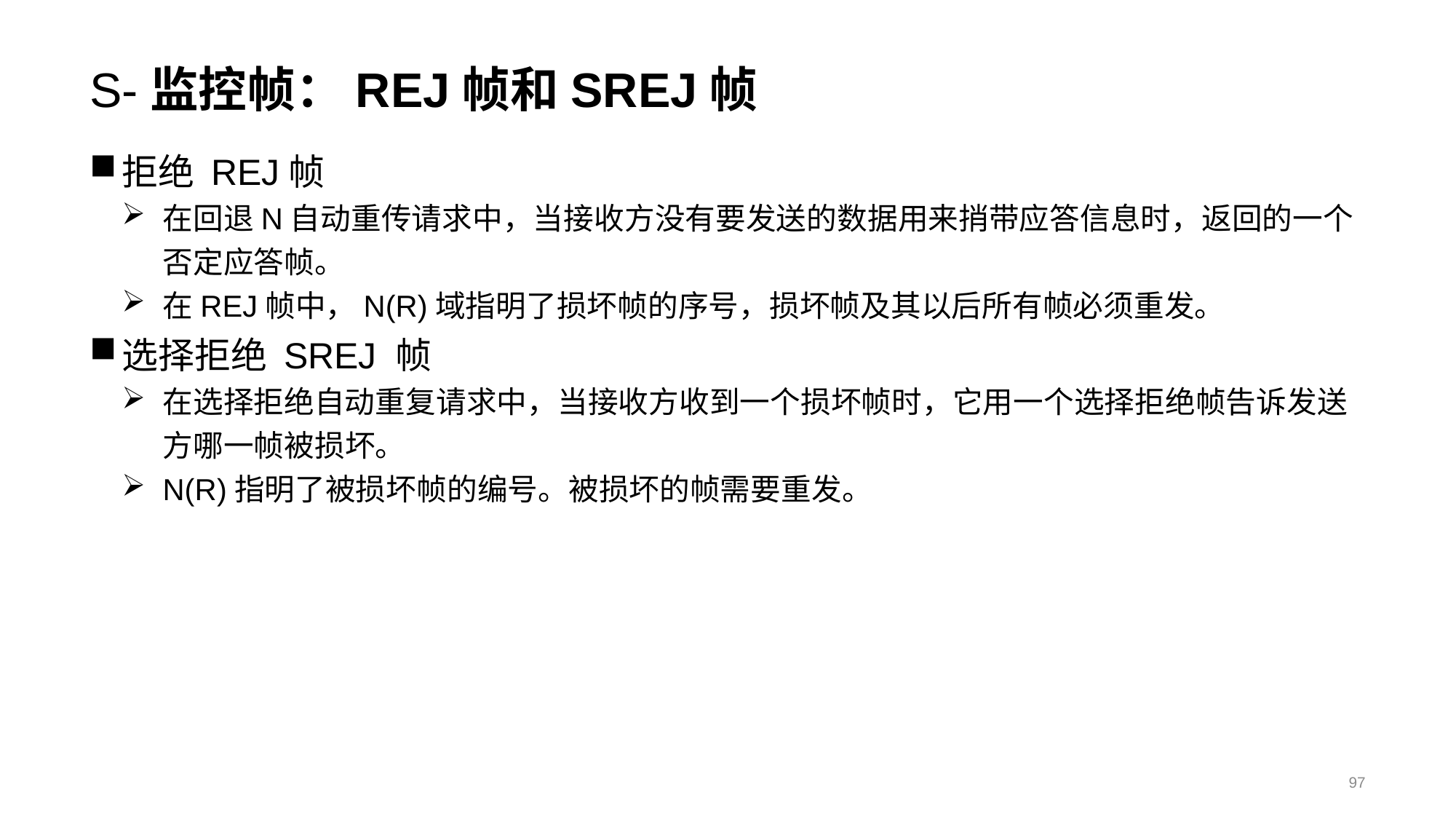

# S-监控帧：REJ帧和SREJ帧
拒绝 REJ帧
在回退N自动重传请求中，当接收方没有要发送的数据用来捎带应答信息时，返回的一个否定应答帧。
在REJ帧中，N(R)域指明了损坏帧的序号，损坏帧及其以后所有帧必须重发。
选择拒绝 SREJ 帧
在选择拒绝自动重复请求中，当接收方收到一个损坏帧时，它用一个选择拒绝帧告诉发送方哪一帧被损坏。
N(R)指明了被损坏帧的编号。被损坏的帧需要重发。

97